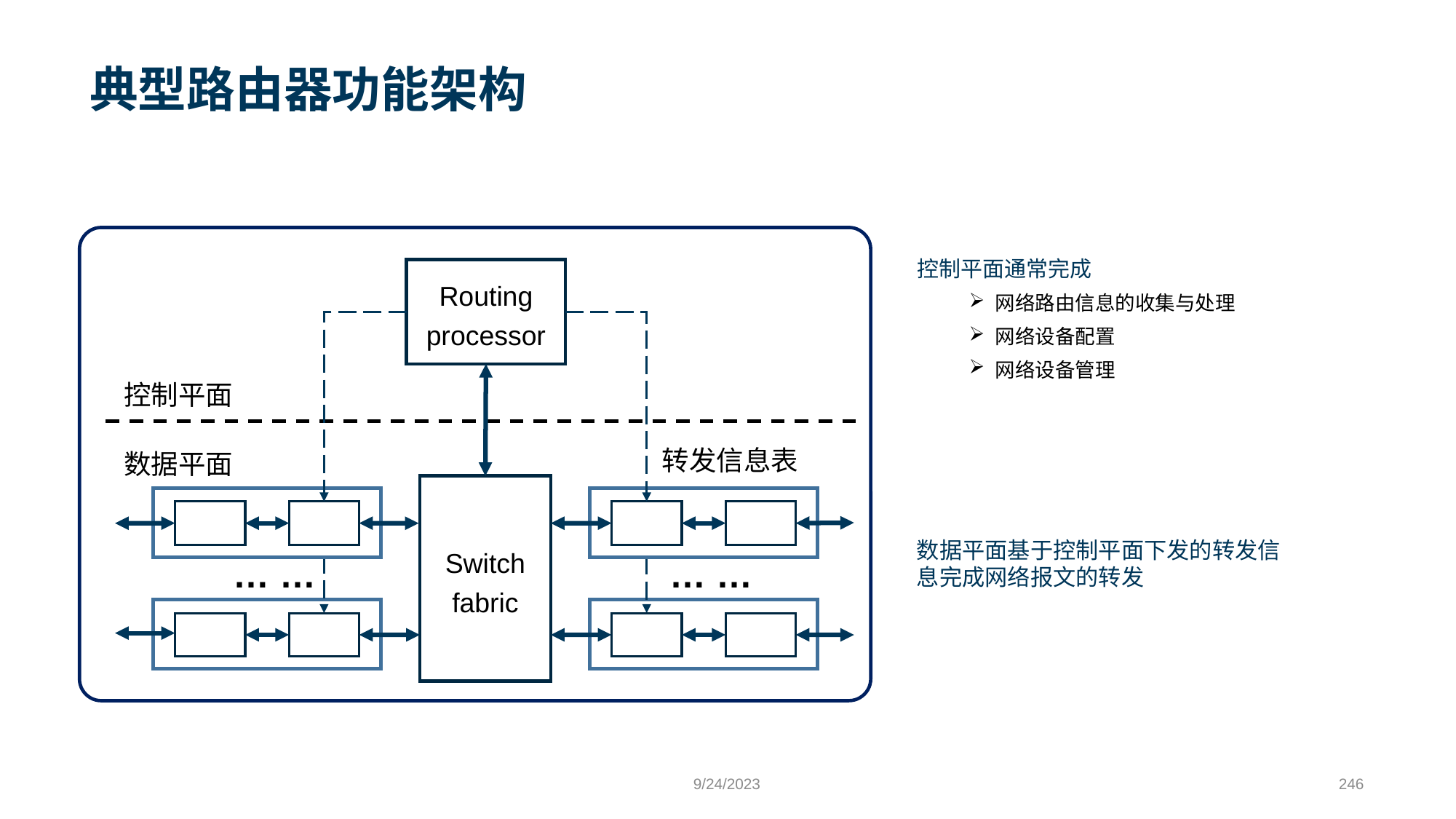

# 典型路由器功能架构

控制平面通常完成
网络路由信息的收集与处理
网络设备配置
网络设备管理
Routing
processor
控制平面
转发信息表
数据平面
Switch
fabric

数据平面基于控制平面下发的转发信息完成网络报文的转发
… …
… …

9/24/2023
246